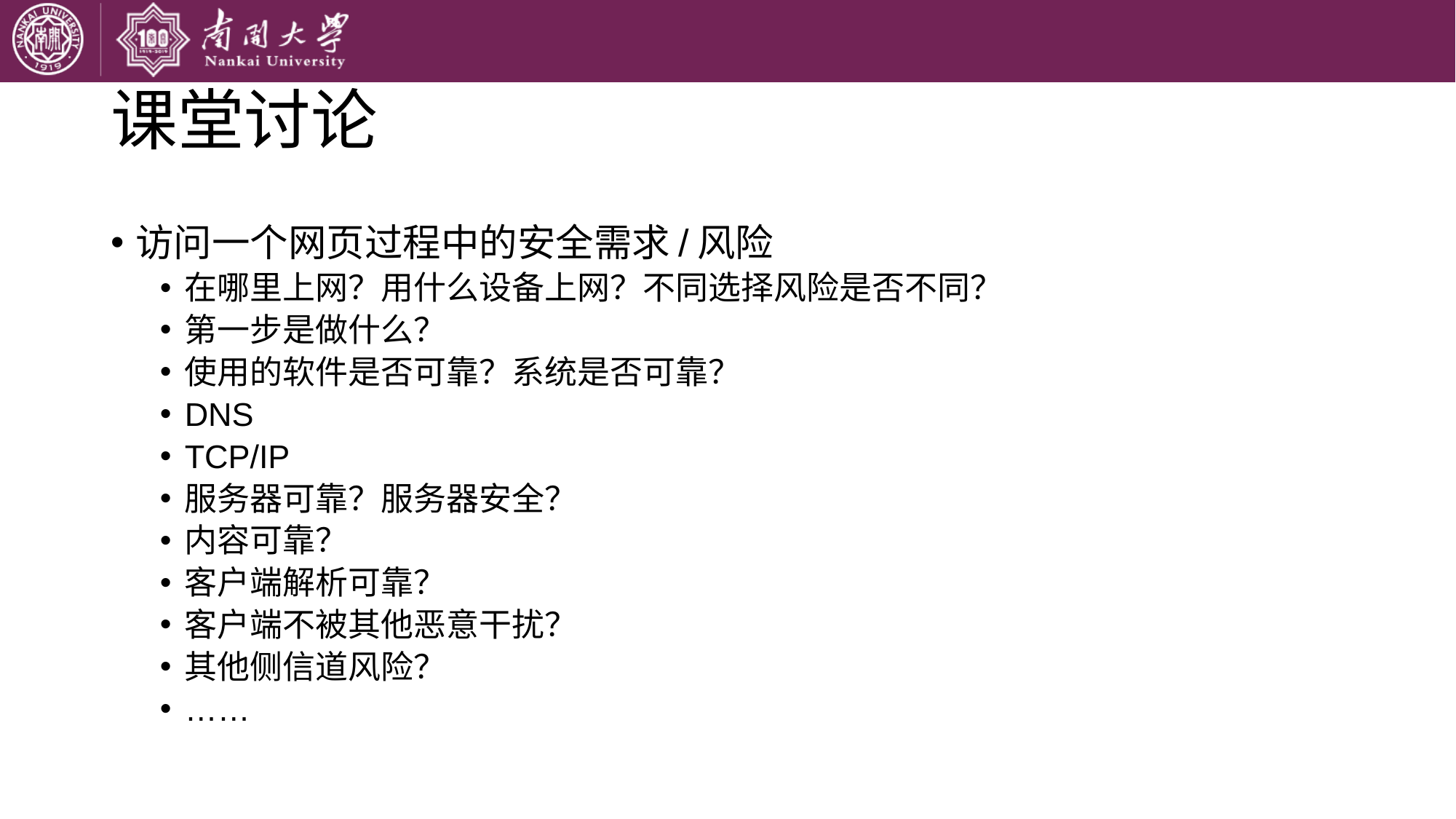

# 课堂讨论
访问一个网页过程中的安全需求/风险
在哪里上网？用什么设备上网？不同选择风险是否不同？
第一步是做什么？
使用的软件是否可靠？系统是否可靠？
DNS
TCP/IP
服务器可靠？服务器安全？
内容可靠？
客户端解析可靠？
客户端不被其他恶意干扰？
其他侧信道风险？
……